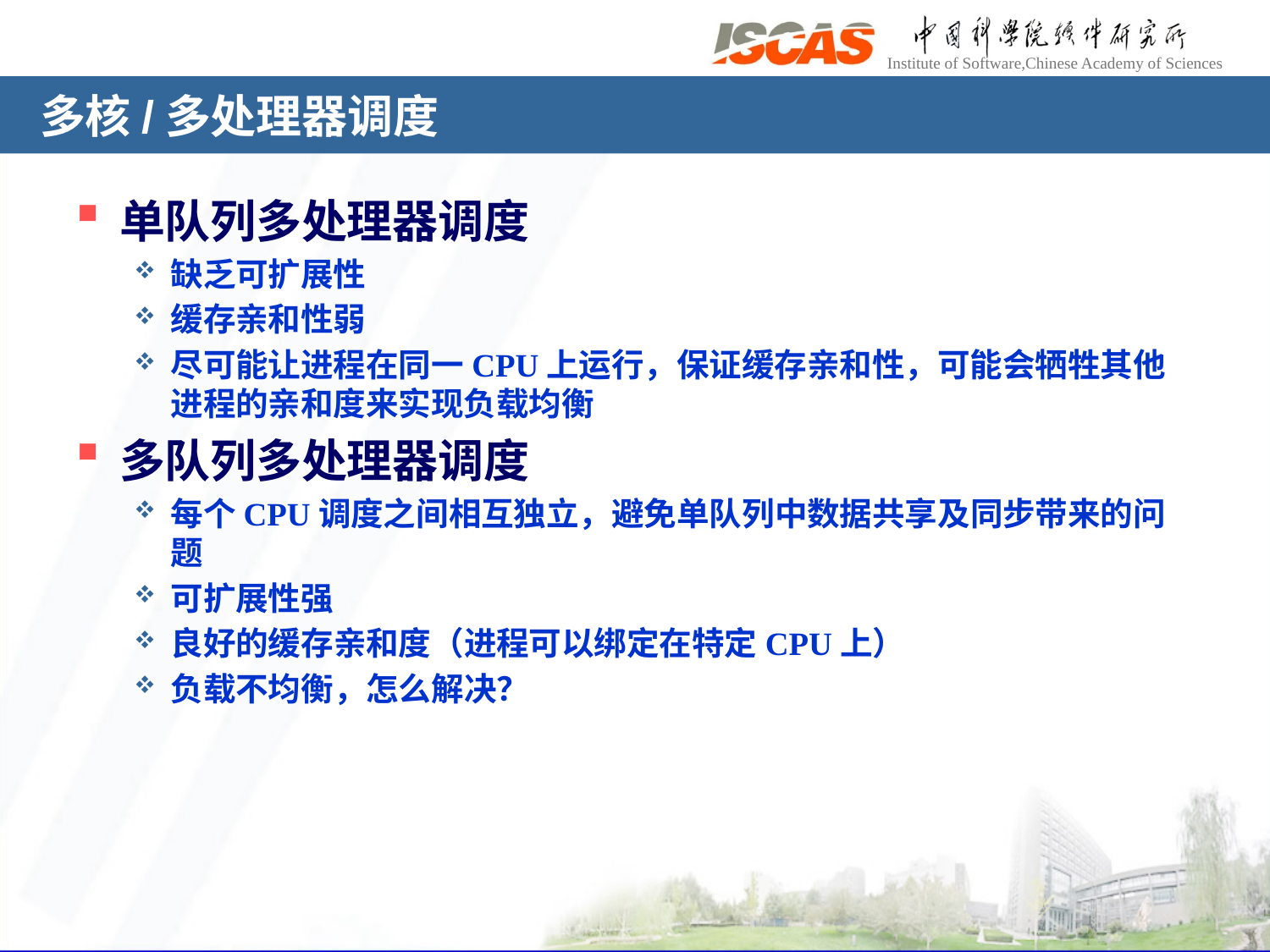

# 多核/多处理器调度
单队列多处理器调度
缺乏可扩展性
缓存亲和性弱
尽可能让进程在同一CPU上运行，保证缓存亲和性，可能会牺牲其他进程的亲和度来实现负载均衡
多队列多处理器调度
每个CPU调度之间相互独立，避免单队列中数据共享及同步带来的问题
可扩展性强
良好的缓存亲和度（进程可以绑定在特定CPU上）
负载不均衡，怎么解决？